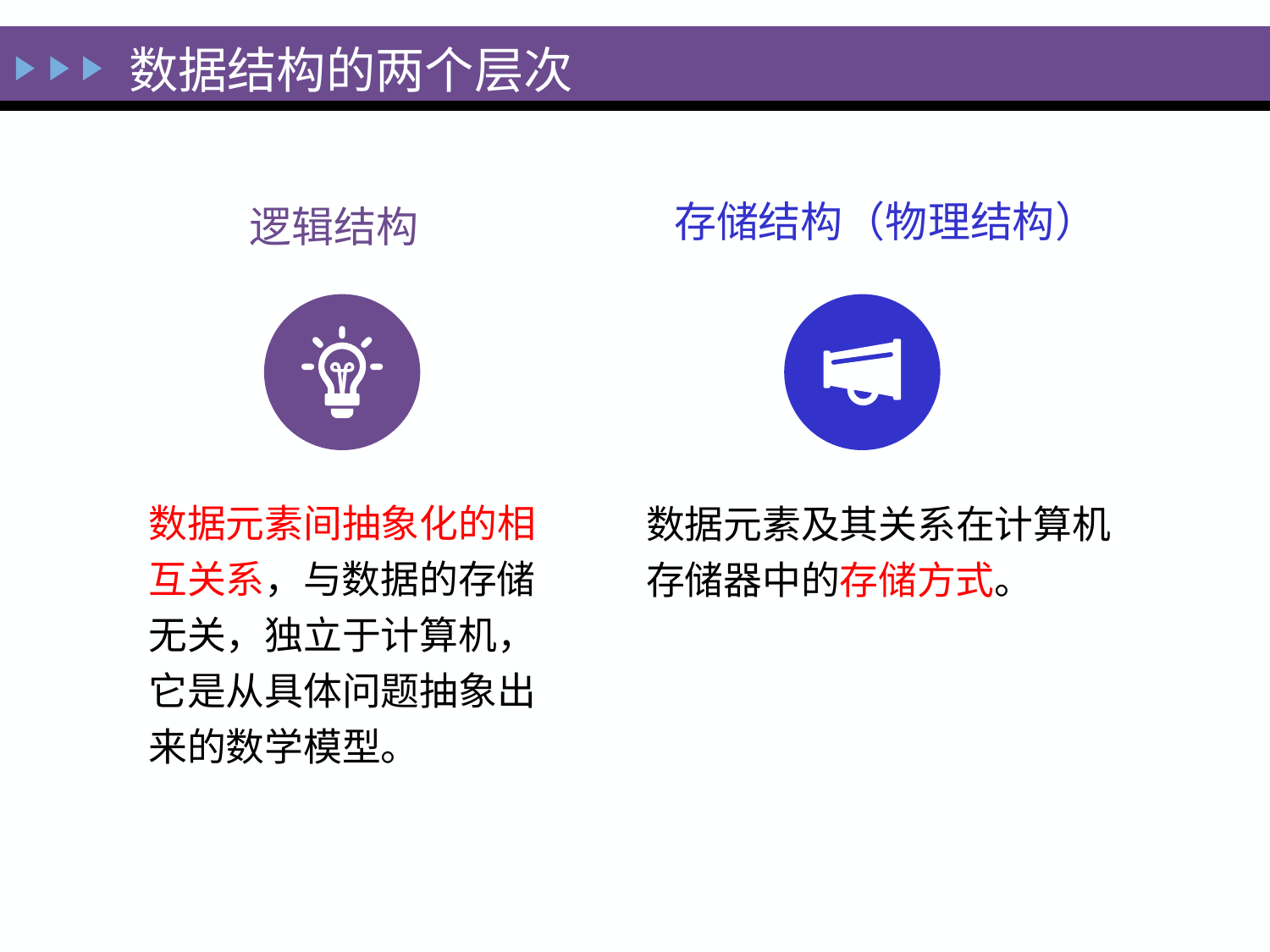

数据结构的两个层次
逻辑结构
存储结构（物理结构）

数据元素及其关系在计算机存储器中的存储方式。
数据元素间抽象化的相互关系，与数据的存储无关，独立于计算机，它是从具体问题抽象出来的数学模型。